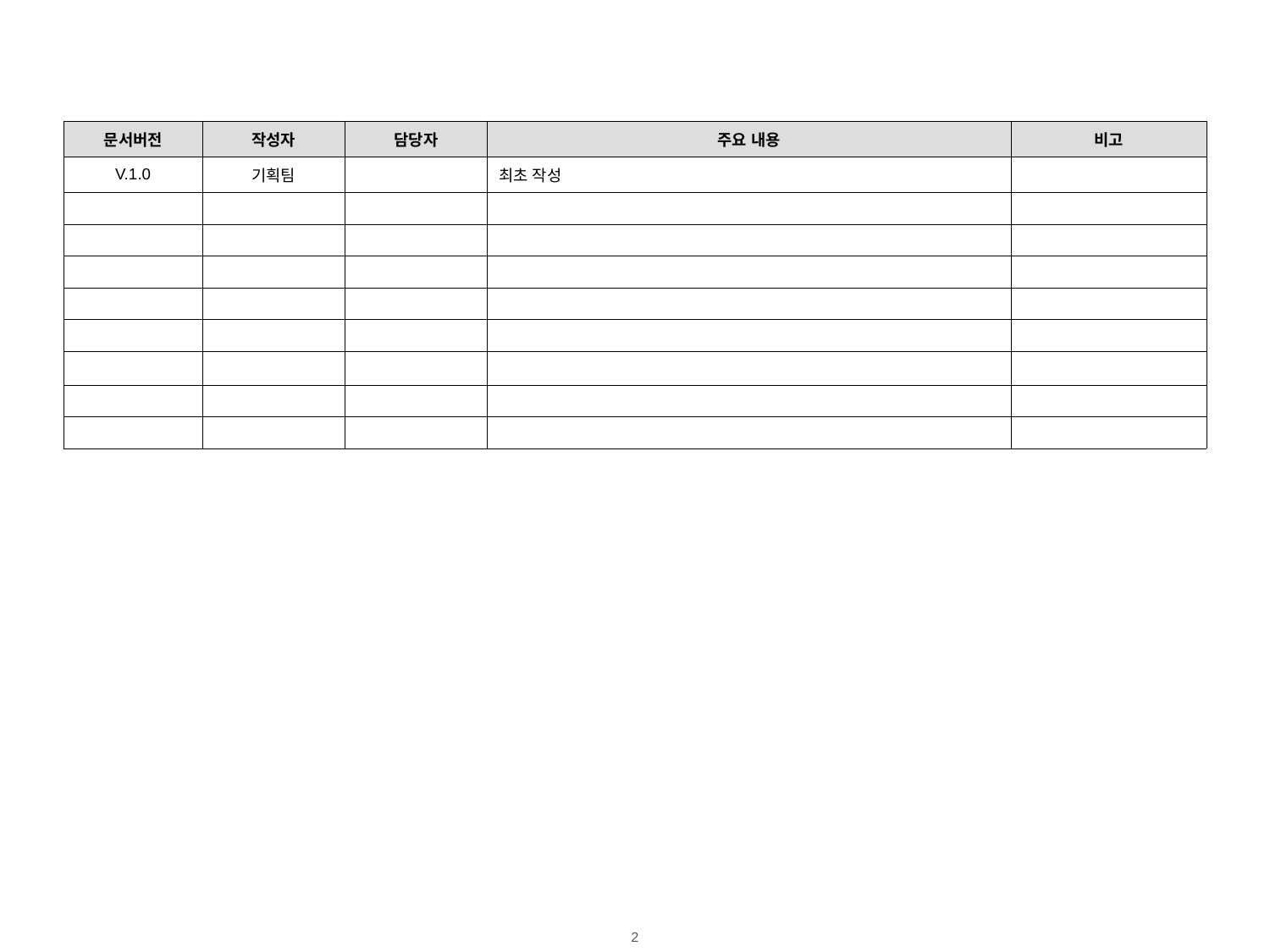

| 문서버전 | 작성자 | 담당자 | 주요 내용 | 비고 |
| --- | --- | --- | --- | --- |
| V.1.0 | 기획팀 |  | 최초 작성 |  |
|  |  |  |  |  |
|  |  |  |  |  |
|  |  |  |  |  |
|  |  |  |  |  |
|  |  |  |  |  |
|  |  |  |  |  |
|  |  |  |  |  |
|  |  |  |  |  |